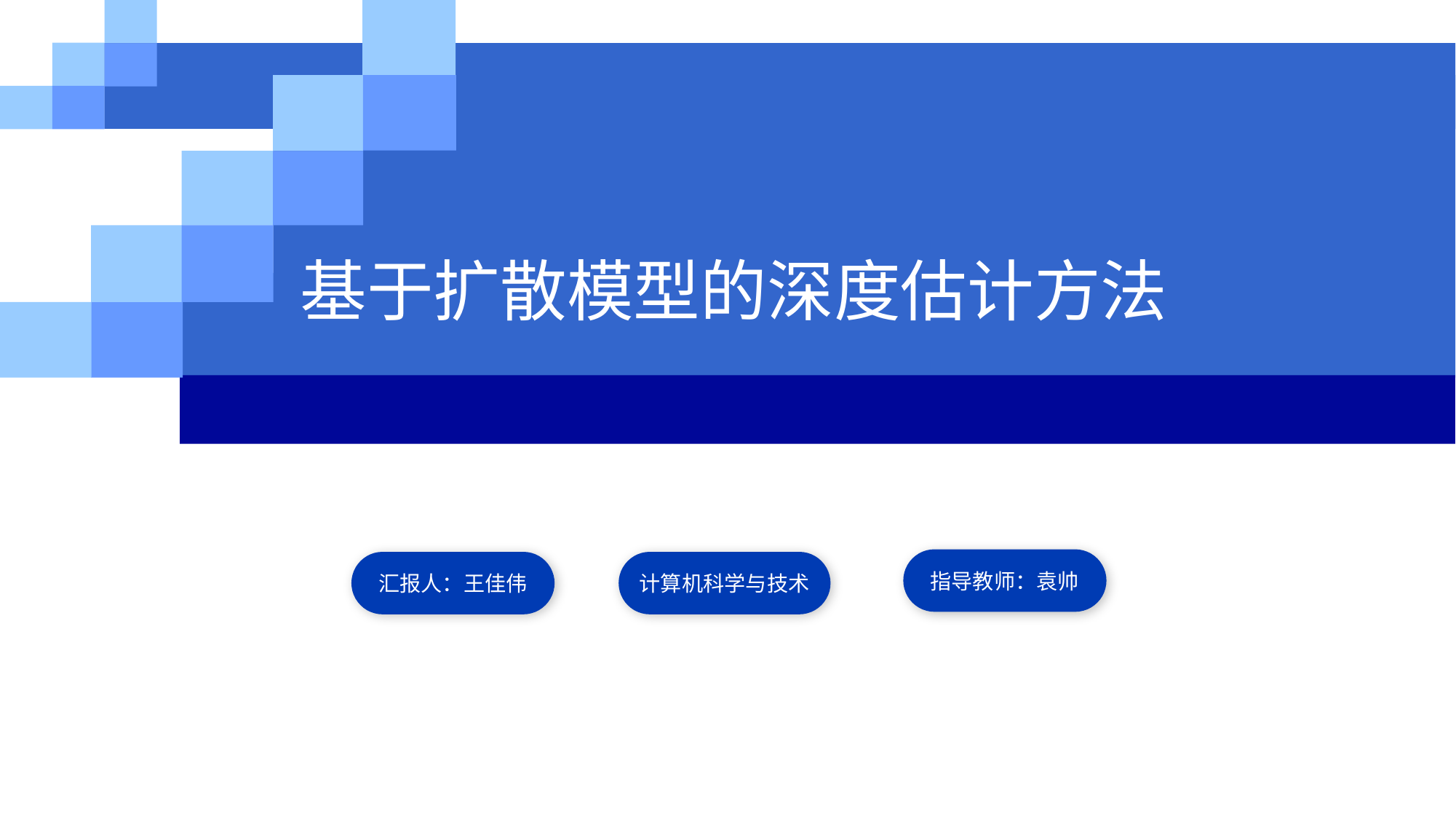

# 基于扩散模型的深度估计方法
指导教师：袁帅
汇报人：王佳伟
计算机科学与技术